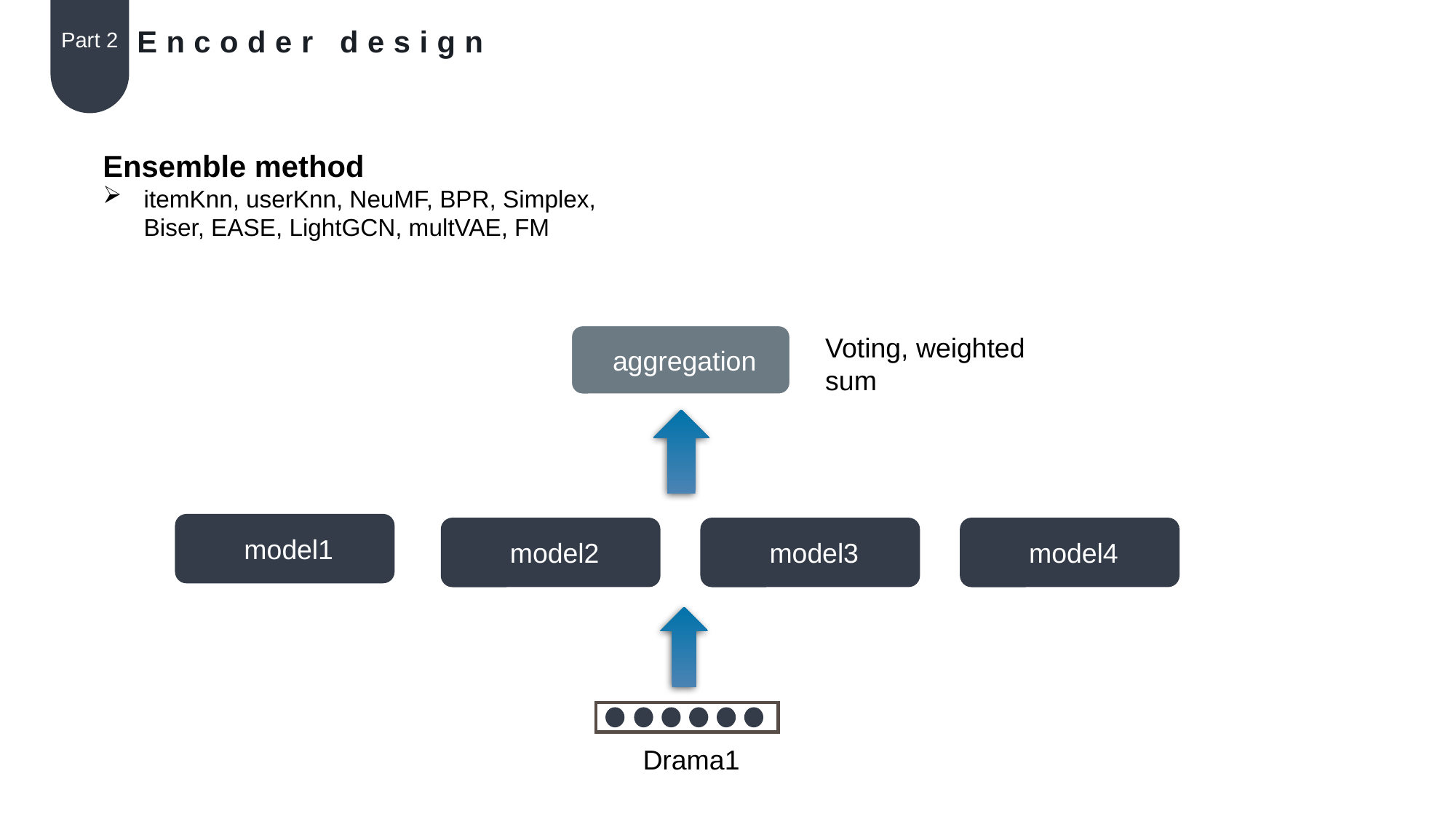

Encoder design
Part 2
Ensemble method
itemKnn, userKnn, NeuMF, BPR, Simplex, Biser, EASE, LightGCN, multVAE, FM
 aggregation
Voting, weighted sum

 model1
 model2
 model3
 model4

제목을 입력하세요

 Drama1